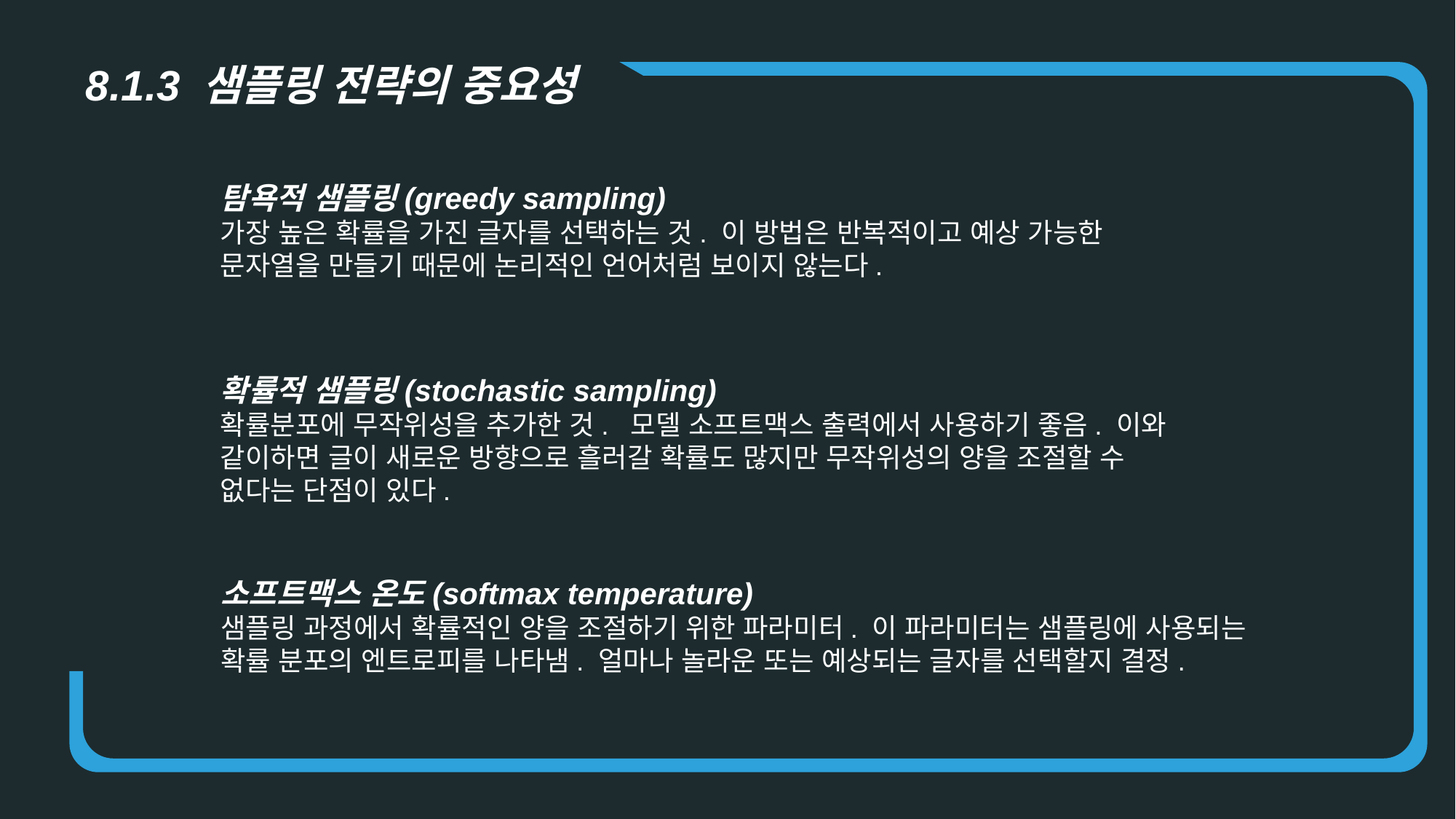

8.1.3 샘플링 전략의 중요성

탐욕적 샘플링(greedy sampling)
가장 높은 확률을 가진 글자를 선택하는 것. 이 방법은 반복적이고 예상 가능한 문자열을 만들기 때문에 논리적인 언어처럼 보이지 않는다.
확률적 샘플링(stochastic sampling)
확률분포에 무작위성을 추가한 것.  모델 소프트맥스 출력에서 사용하기 좋음. 이와 같이하면 글이 새로운 방향으로 흘러갈 확률도 많지만 무작위성의 양을 조절할 수 없다는 단점이 있다.
소프트맥스 온도(softmax temperature)
샘플링 과정에서 확률적인 양을 조절하기 위한 파라미터. 이 파라미터는 샘플링에 사용되는 확률 분포의 엔트로피를 나타냄. 얼마나 놀라운 또는 예상되는 글자를 선택할지 결정.